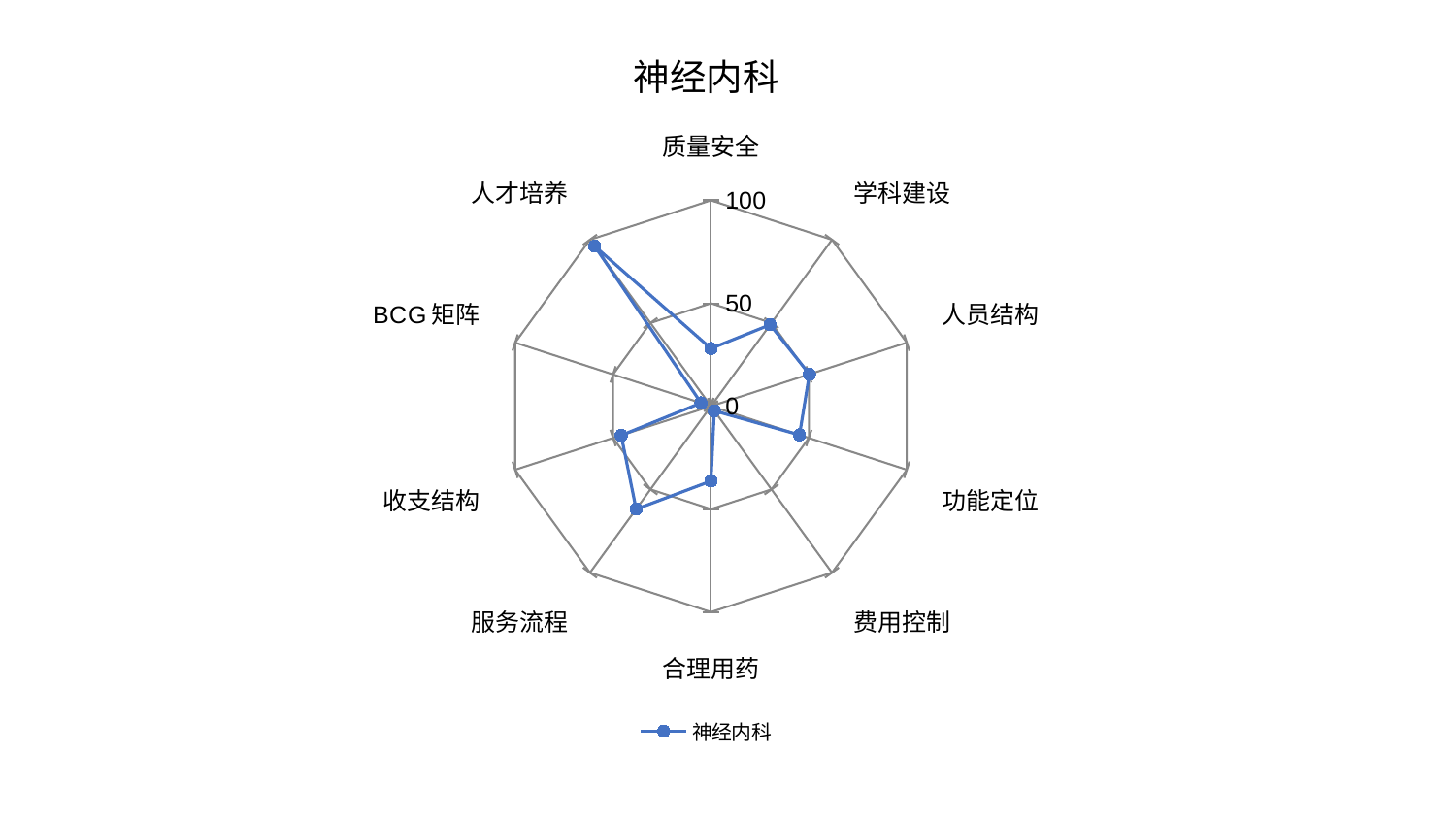

### Chart: 神经内科

| Category | 神经内科 |
|---|---|
| 质量安全 | 28.014150025660324 |
| 学科建设 | 48.92416106804225 |
| 人员结构 | 50.27614942875196 |
| 功能定位 | 45.21966914040827 |
| 费用控制 | 2.7600475723940594 |
| 合理用药 | 36.39744535592275 |
| 服务流程 | 61.813598434654594 |
| 收支结构 | 45.85965595344539 |
| BCG矩阵 | 5.075332698878328 |
| 人才培养 | 96.09529501415936 |
141